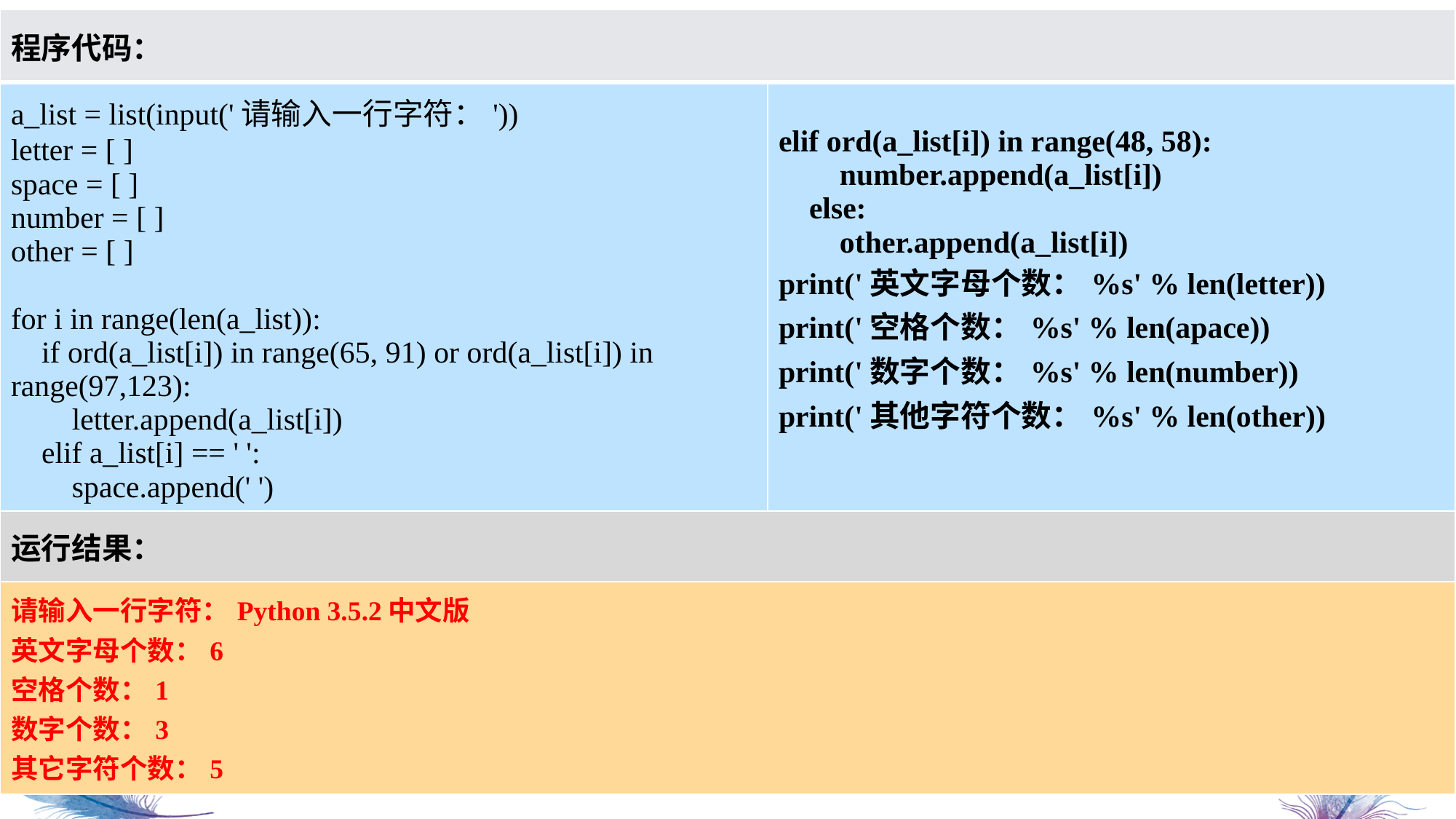

| 程序代码： |  |
| --- | --- |
| a\_list = list(input('请输入一行字符：')) letter = [ ] space = [ ] number = [ ] other = [ ] for i in range(len(a\_list)): if ord(a\_list[i]) in range(65, 91) or ord(a\_list[i]) in range(97,123): letter.append(a\_list[i]) elif a\_list[i] == ' ': space.append(' ') | elif ord(a\_list[i]) in range(48, 58): number.append(a\_list[i]) else: other.append(a\_list[i]) print('英文字母个数：%s' % len(letter)) print('空格个数：%s' % len(apace)) print('数字个数：%s' % len(number)) print('其他字符个数：%s' % len(other)) |
| 运行结果： |  |
| 请输入一行字符：Python 3.5.2中文版 英文字母个数：6 空格个数：1 数字个数：3 其它字符个数：5 |  |